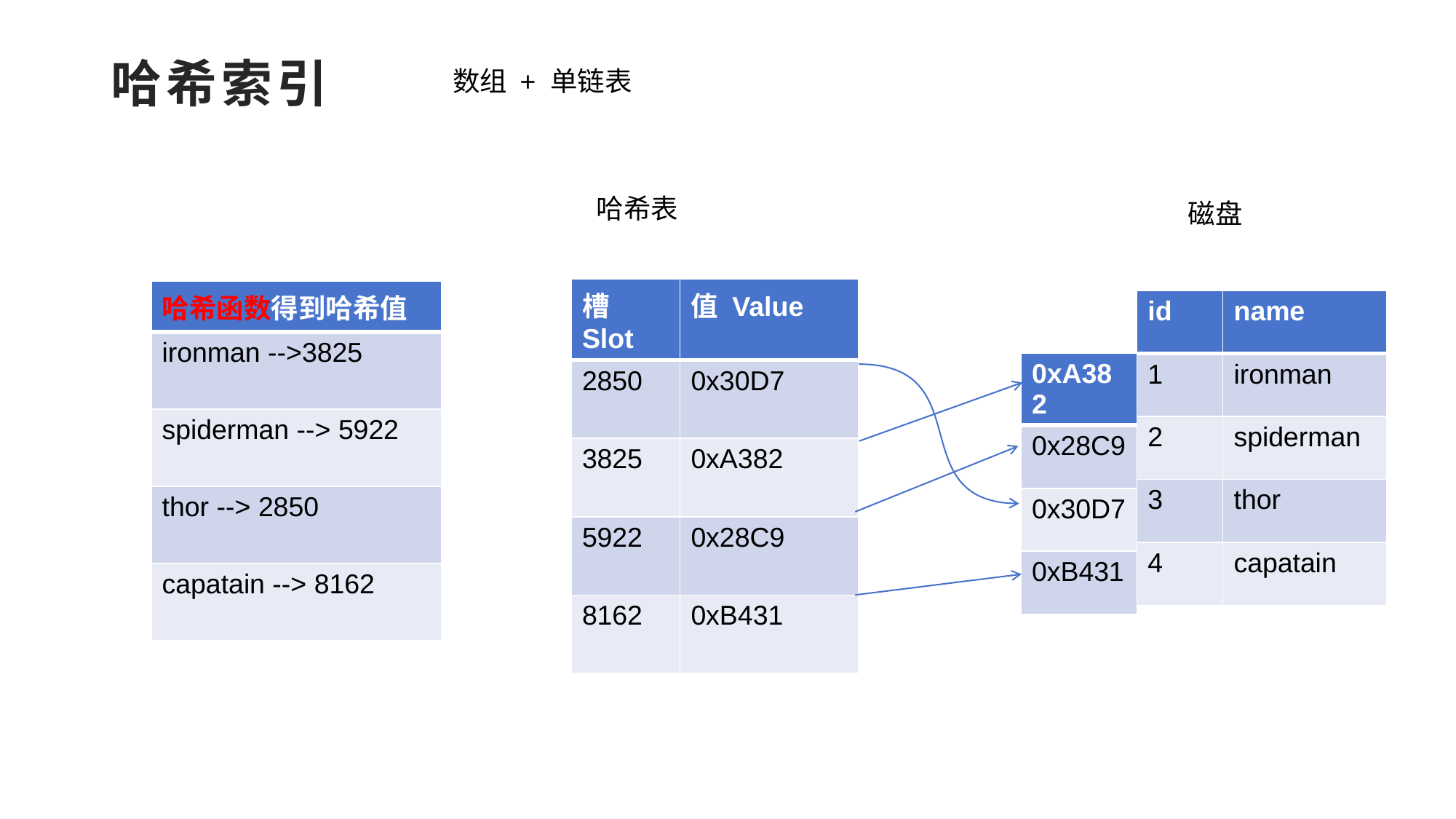

# 哈希索引
数组 + 单链表
哈希表
磁盘
| 槽 Slot | 值 Value |
| --- | --- |
| 2850 | 0x30D7 |
| 3825 | 0xA382 |
| 5922 | 0x28C9 |
| 8162 | 0xB431 |
| 哈希函数得到哈希值 |
| --- |
| ironman -->3825 |
| spiderman --> 5922 |
| thor --> 2850 |
| capatain --> 8162 |
| id | name |
| --- | --- |
| 1 | ironman |
| 2 | spiderman |
| 3 | thor |
| 4 | capatain |
| 0xA382 |
| --- |
| 0x28C9 |
| 0x30D7 |
| 0xB431 |